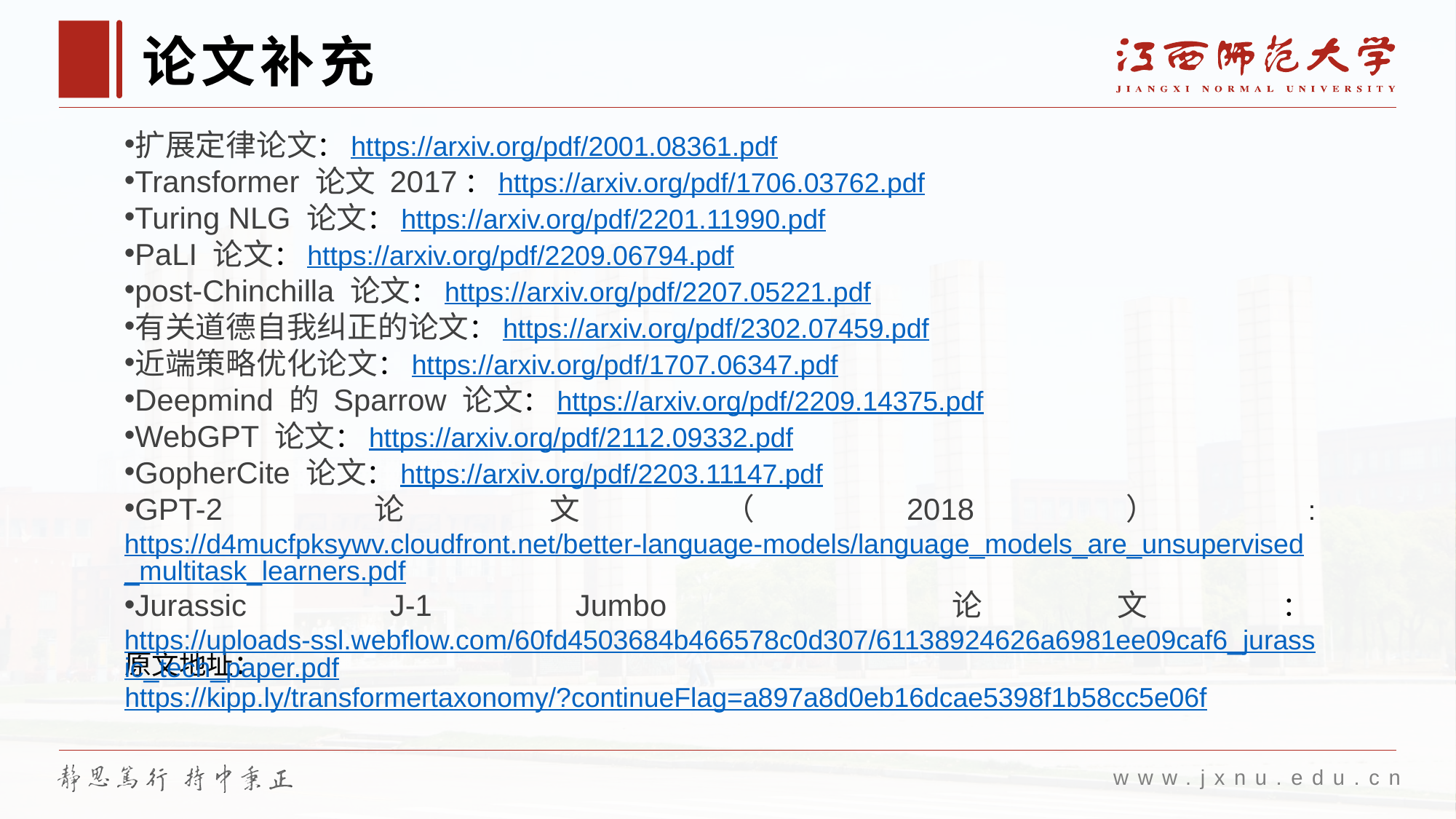

# 论文补充
扩展定律论文：https://arxiv.org/pdf/2001.08361.pdf
Transformer 论文 2017：https://arxiv.org/pdf/1706.03762.pdf
Turing NLG 论文：https://arxiv.org/pdf/2201.11990.pdf
PaLI 论文：https://arxiv.org/pdf/2209.06794.pdf
post-Chinchilla 论文：https://arxiv.org/pdf/2207.05221.pdf
有关道德自我纠正的论文：https://arxiv.org/pdf/2302.07459.pdf
近端策略优化论文：https://arxiv.org/pdf/1707.06347.pdf
Deepmind 的 Sparrow 论文：https://arxiv.org/pdf/2209.14375.pdf
WebGPT 论文：https://arxiv.org/pdf/2112.09332.pdf
GopherCite 论文：https://arxiv.org/pdf/2203.11147.pdf
GPT-2论文（2018）: https://d4mucfpksywv.cloudfront.net/better-language-models/language_models_are_unsupervised_multitask_learners.pdf
Jurassic J-1 Jumbo 论文：https://uploads-ssl.webflow.com/60fd4503684b466578c0d307/61138924626a6981ee09caf6_jurassic_tech_paper.pdf

原文地址：https://kipp.ly/transformertaxonomy/?continueFlag=a897a8d0eb16dcae5398f1b58cc5e06f